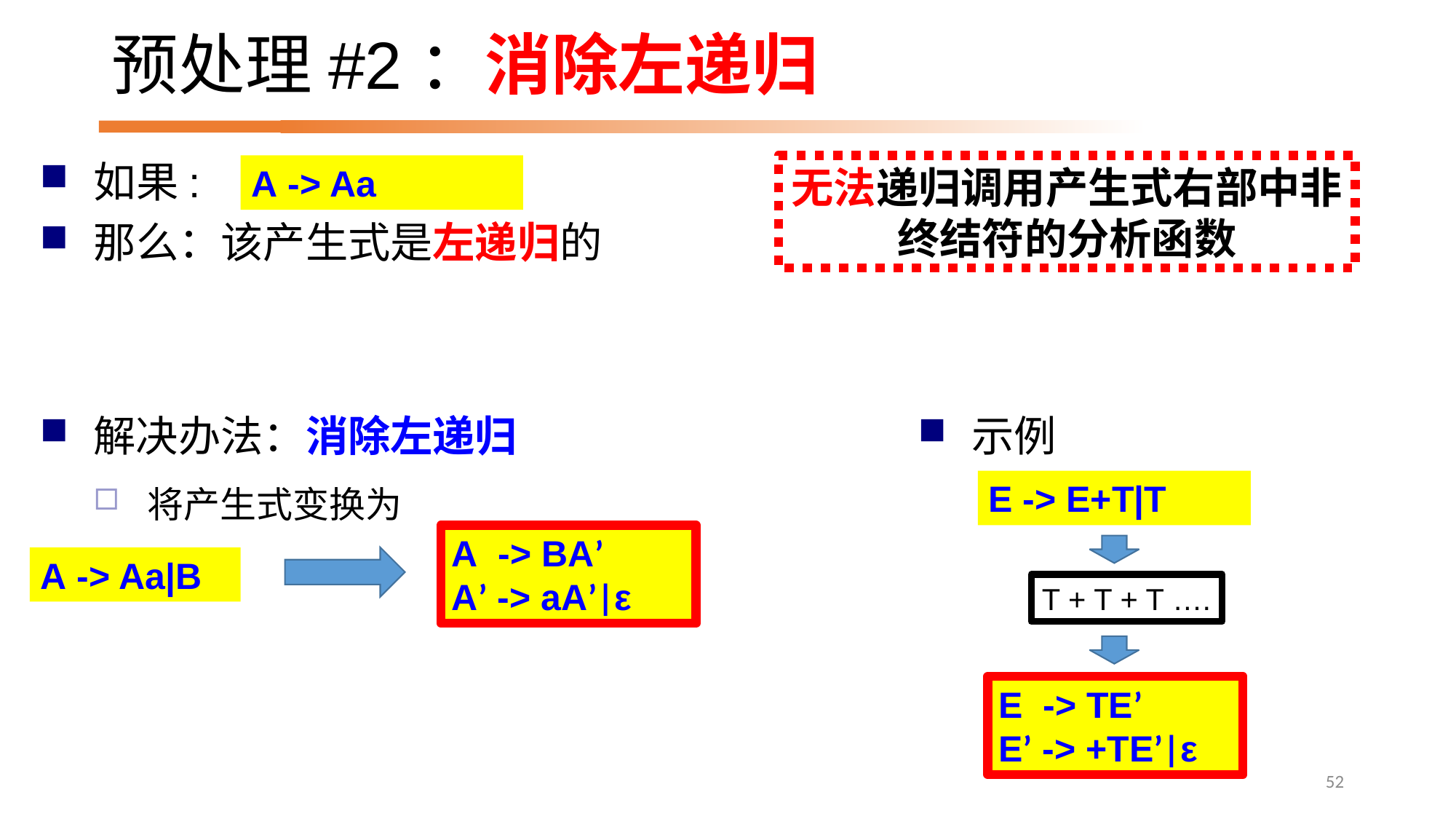

# 预处理#2：消除左递归
A -> Aa
无法递归调用产生式右部中非终结符的分析函数
如果:
那么：该产生式是左递归的
解决办法：消除左递归
将产生式变换为
示例
E -> E+T|T
A  -> BA’
A’ -> aA’|ε
A -> Aa|B

T + T + T ….

E  -> TE’
E’ -> +TE’|ε
52